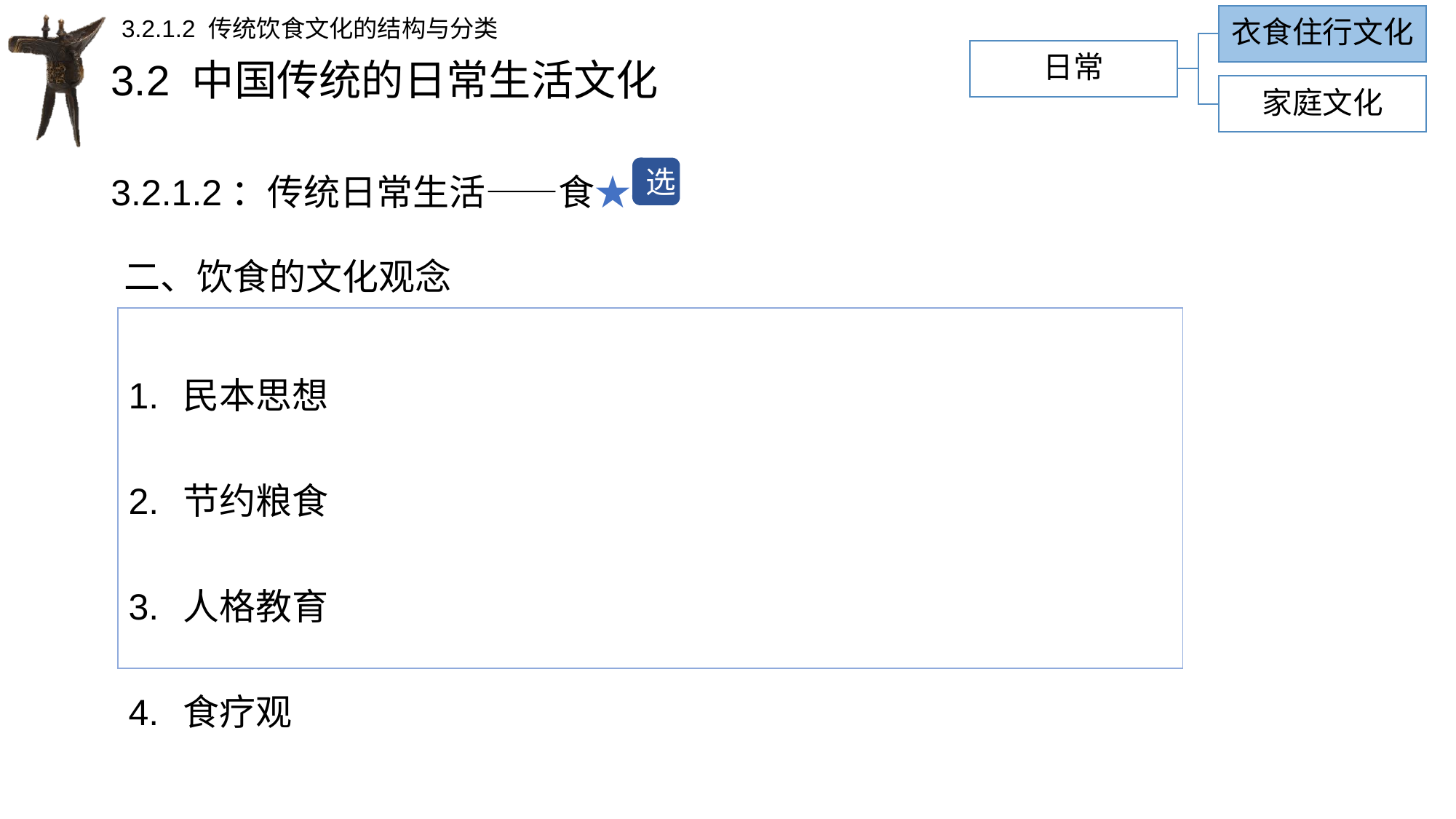

衣食住行文化
3.2.1.2 传统饮食文化的结构与分类

日常
# 3.2 中国传统的日常生活文化

家庭文化
3.2.1.2：传统日常生活——食★
选
二、饮食的文化观念
| 民本思想 节约粮食 人格教育 食疗观 |
| --- |
74